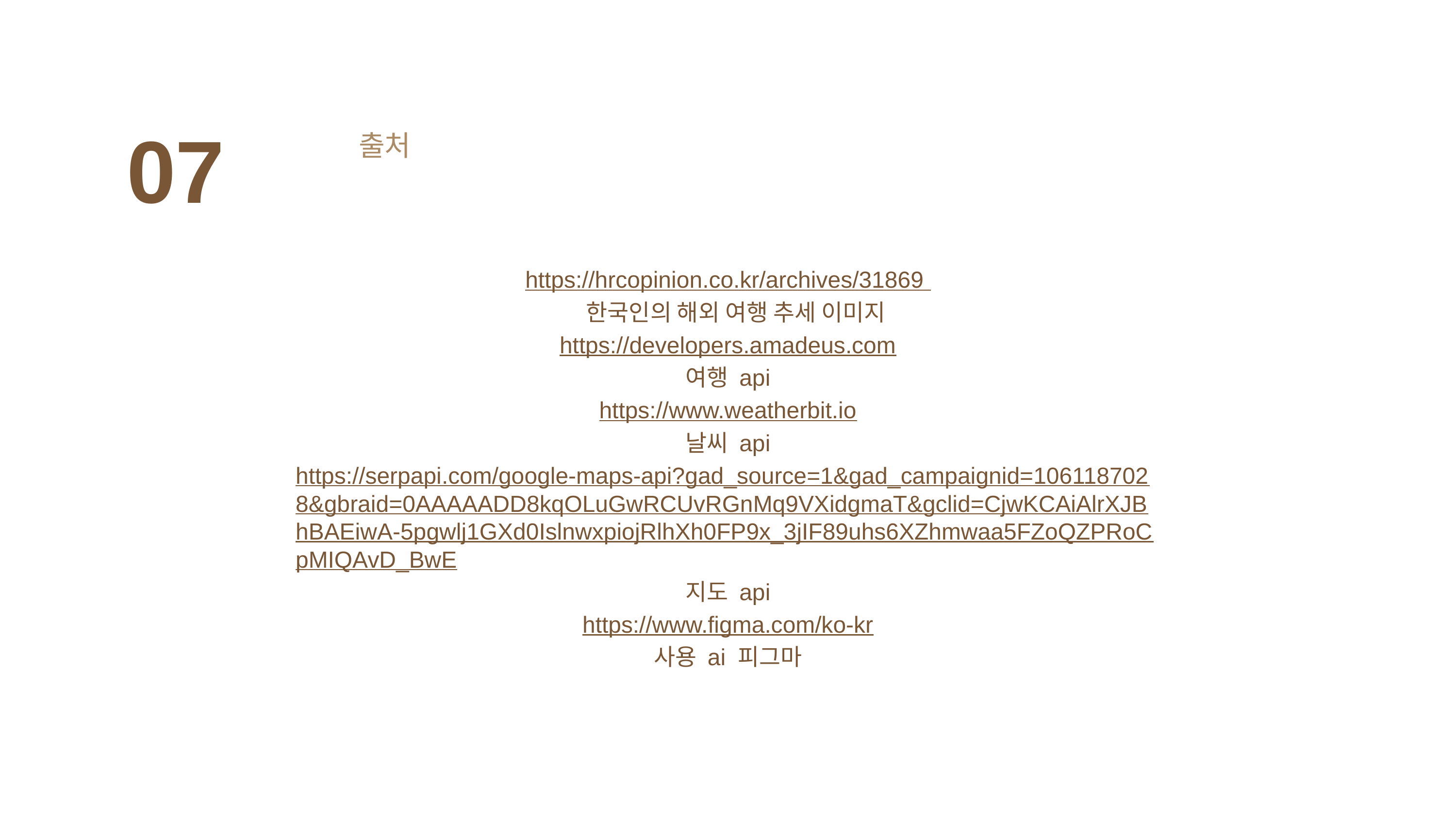

07

출처
https://hrcopinion.co.kr/archives/31869
  한국인의 해외 여행 추세 이미지
https://developers.amadeus.com
여행 api
https://www.weatherbit.io
날씨 api
https://serpapi.com/google-maps-api?gad_source=1&gad_campaignid=1061187028&gbraid=0AAAAADD8kqOLuGwRCUvRGnMq9VXidgmaT&gclid=CjwKCAiAlrXJBhBAEiwA-5pgwlj1GXd0IslnwxpiojRlhXh0FP9x_3jIF89uhs6XZhmwaa5FZoQZPRoCpMIQAvD_BwE
지도 api
https://www.figma.com/ko-kr
사용 ai 피그마